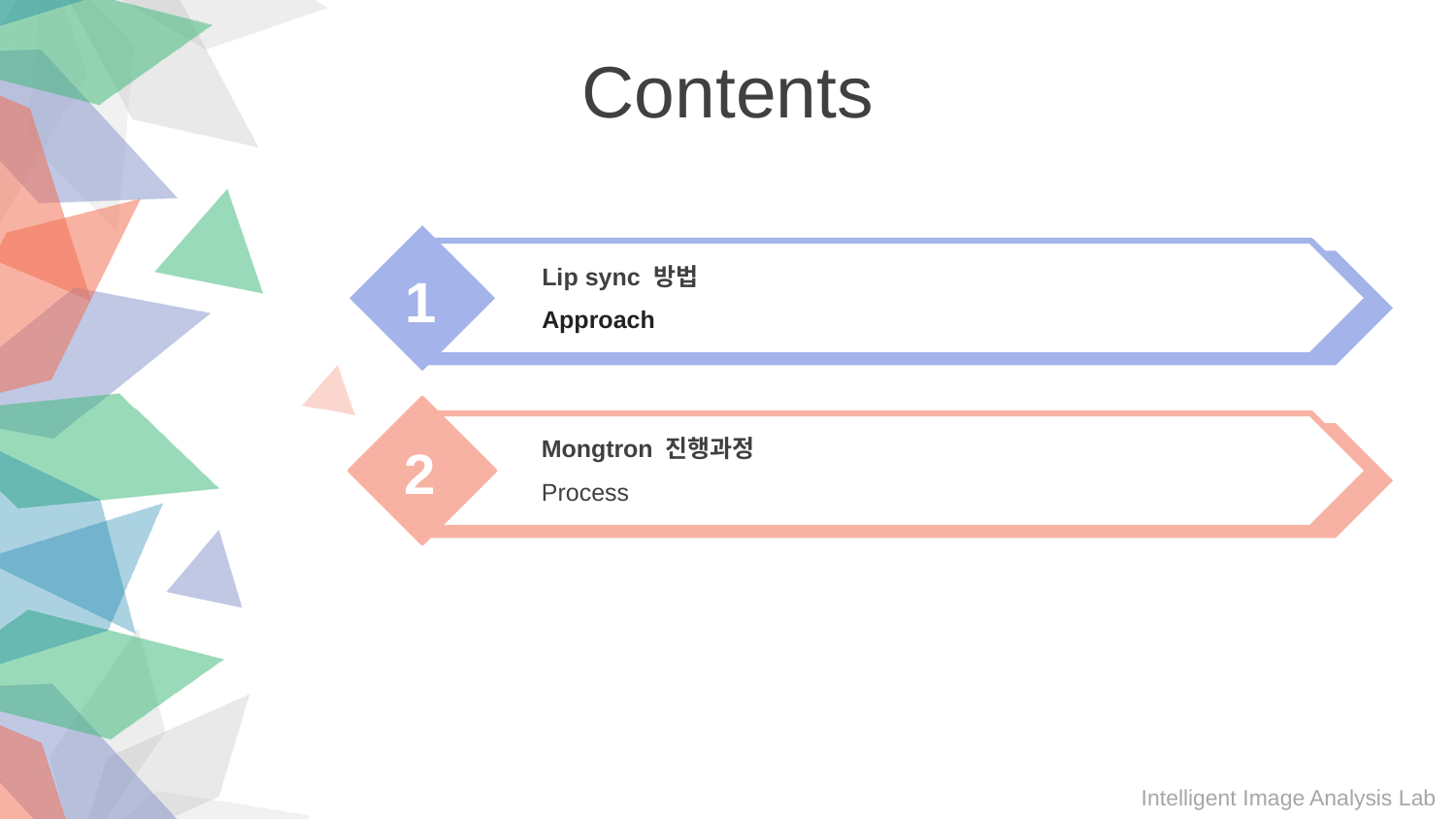

Contents

Lip sync 방법
Approach

1

Mongtron 진행과정
Process
2
4